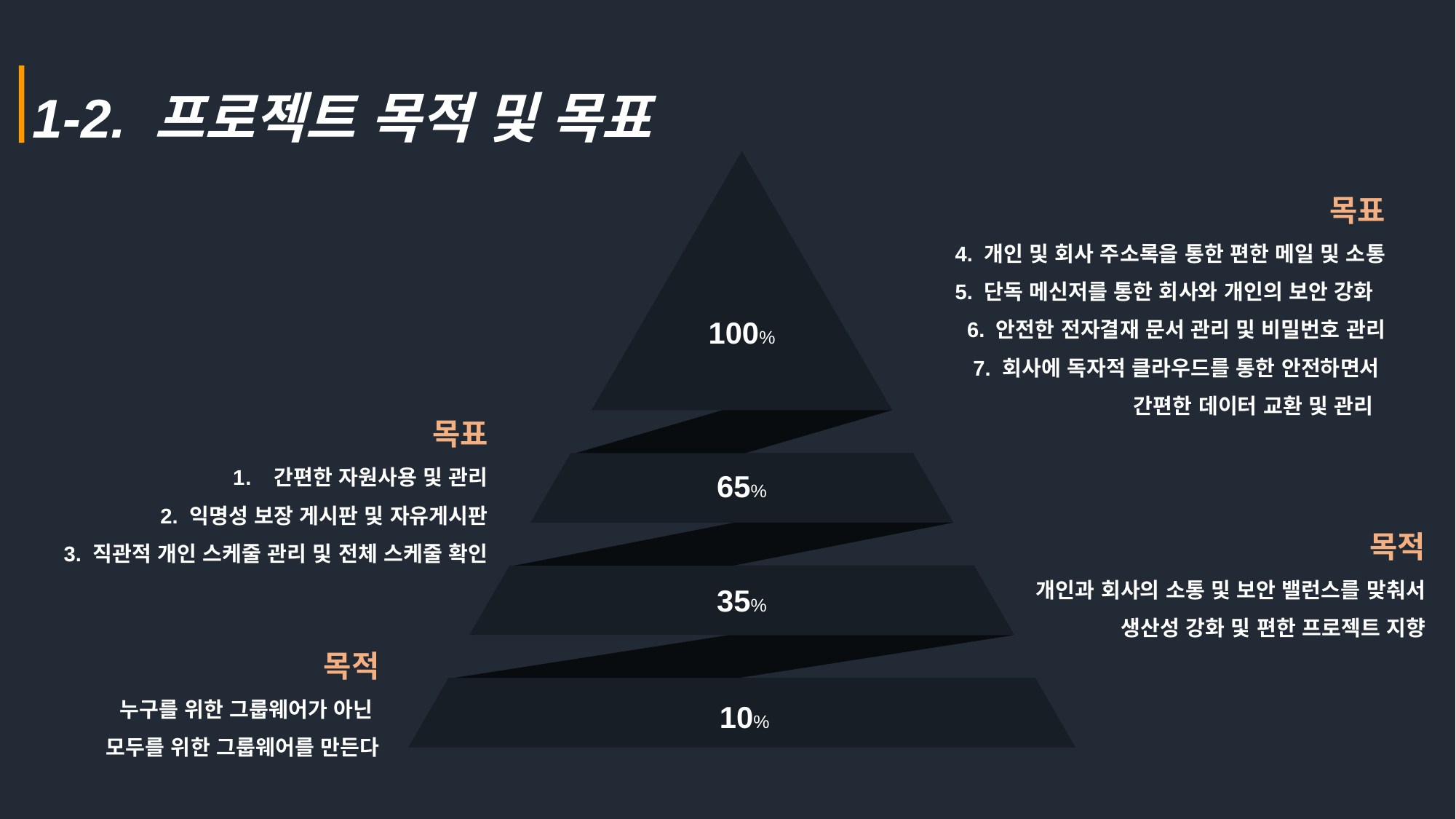

1-2. 프로젝트 목적 및 목표

목표
4. 개인 및 회사 주소록을 통한 편한 메일 및 소통
5. 단독 메신저를 통한 회사와 개인의 보안 강화
6. 안전한 전자결재 문서 관리 및 비밀번호 관리
7. 회사에 독자적 클라우드를 통한 안전하면서
간편한 데이터 교환 및 관리
100%
목표
간편한 자원사용 및 관리
2. 익명성 보장 게시판 및 자유게시판
3. 직관적 개인 스케줄 관리 및 전체 스케줄 확인
65%
목적
개인과 회사의 소통 및 보안 밸런스를 맞춰서 생산성 강화 및 편한 프로젝트 지향
35%
목적
누구를 위한 그룹웨어가 아닌
모두를 위한 그룹웨어를 만든다
10%